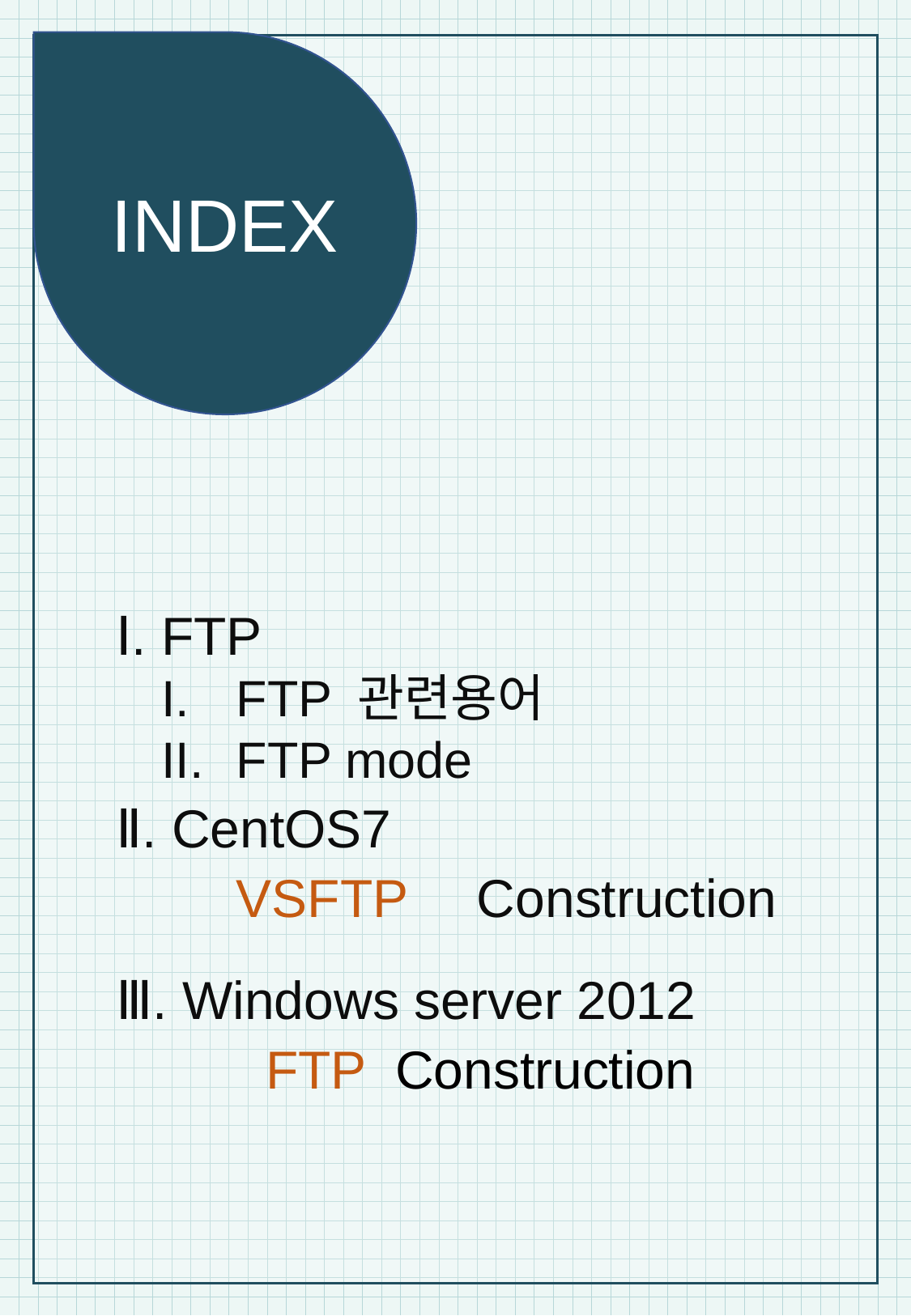

INDEX

Ⅰ. FTP
FTP 관련용어
FTP mode
Ⅱ. CentOS7
		VSFTP	Construction

Ⅲ. Windows server 2012
		  FTP  Construction